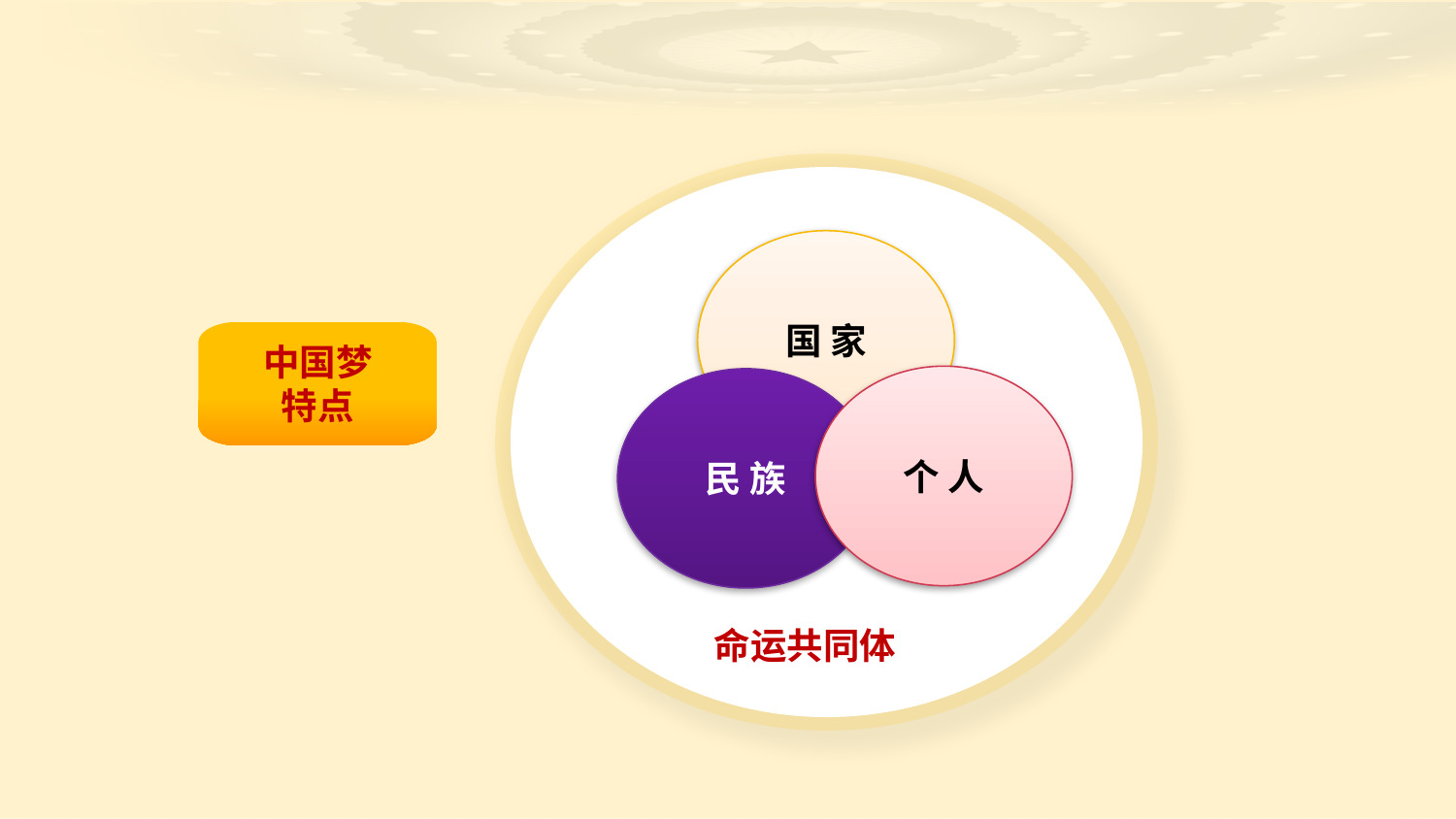

国 家
个 人
民 族
中国梦
特点
命运共同体